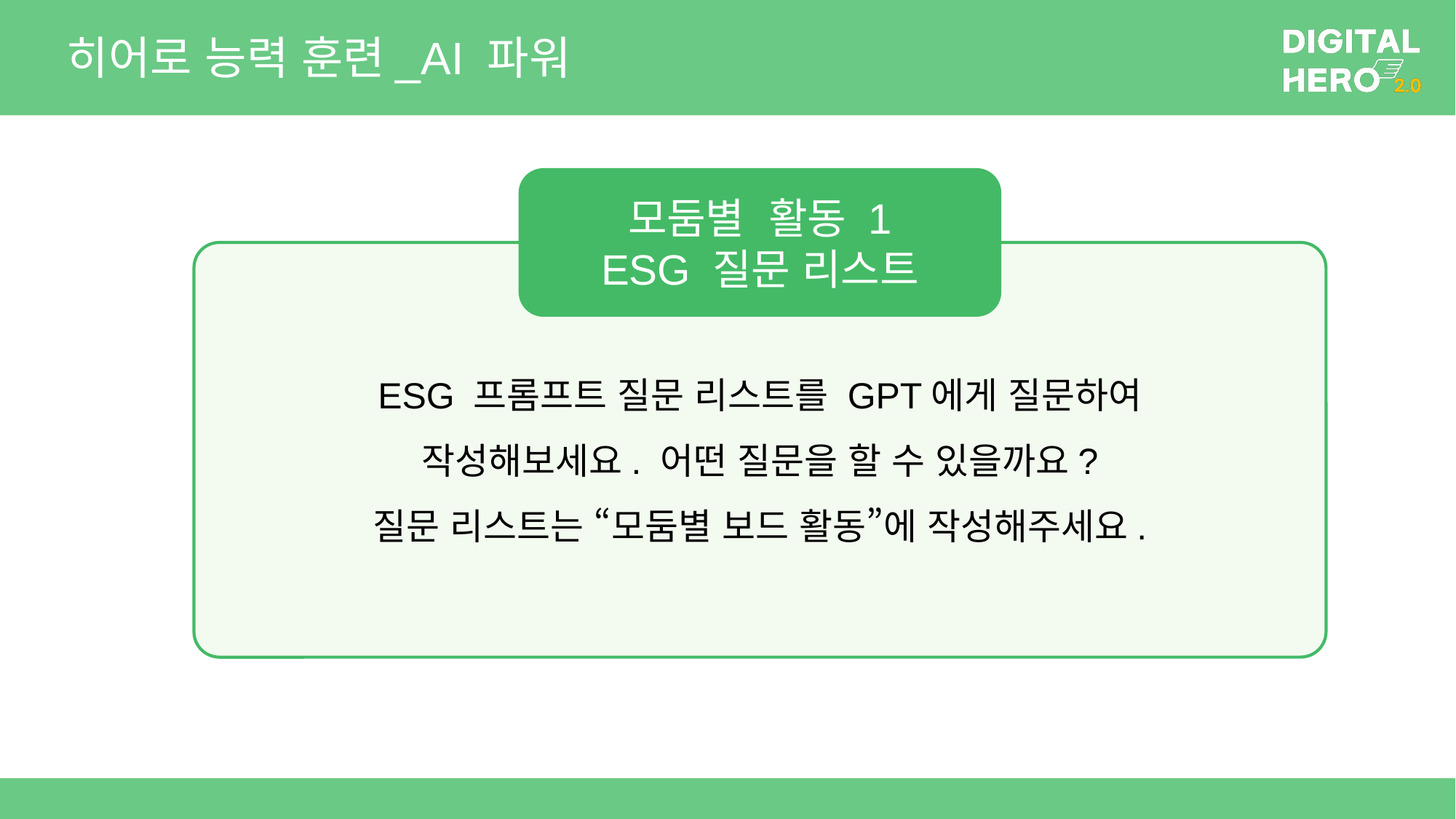

# 히어로 능력 훈련_AI 파워
모둠별  활동 1
ESG 질문 리스트

ESG 프롬프트 질문 리스트를 GPT에게 질문하여 작성해보세요. 어떤 질문을 할 수 있을까요?
질문 리스트는 “모둠별 보드 활동”에 작성해주세요.